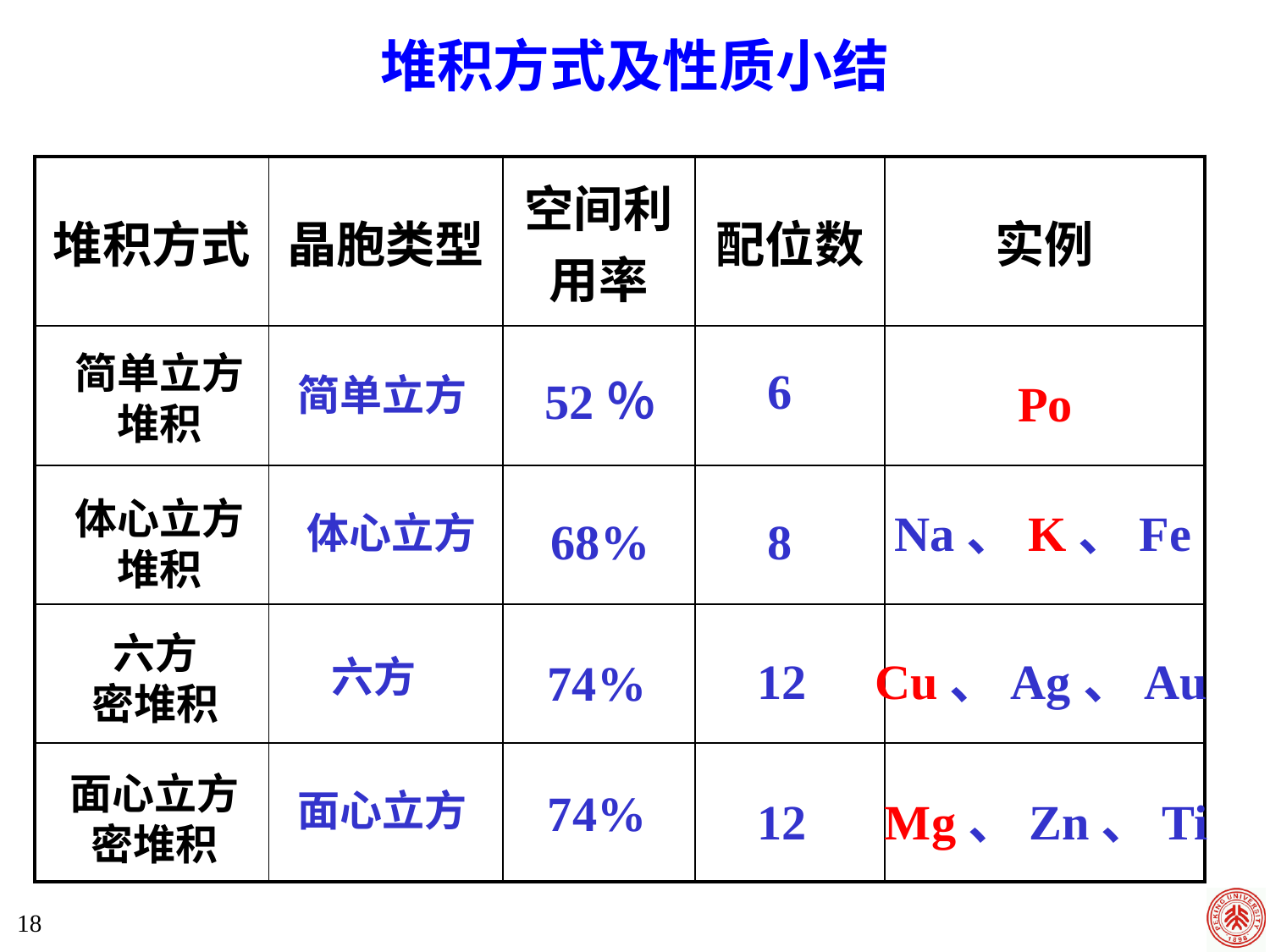

堆积方式及性质小结
| 堆积方式 | 晶胞类型 | 空间利用率 | 配位数 | 实例 |
| --- | --- | --- | --- | --- |
|  |  |  |  |  |
|  |  |  |  |  |
|  |  |  |  |  |
|  |  |  |  |  |
简单立方堆积
6
简单立方
52％
Po
体心立方
堆积
Na、K、Fe
体心立方
8
68%
六方
密堆积
12
Cu、Ag、Au
六方
74%
面心立方
密堆积
74%
面心立方
12
Mg、Zn、Ti
18